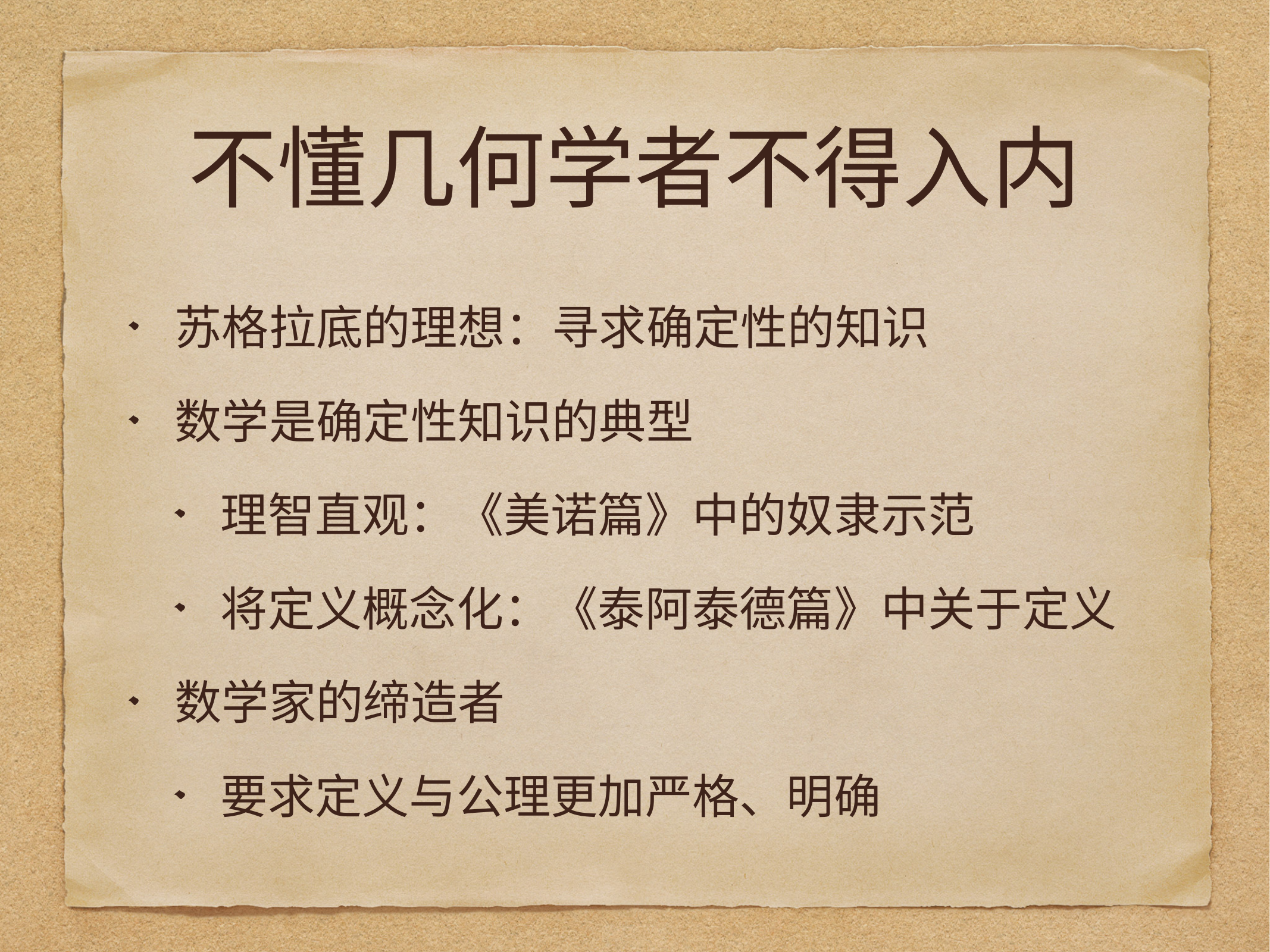

# 不懂几何学者不得入内
苏格拉底的理想：寻求确定性的知识
数学是确定性知识的典型
理智直观：《美诺篇》中的奴隶示范
将定义概念化：《泰阿泰德篇》中关于定义
数学家的缔造者
要求定义与公理更加严格、明确